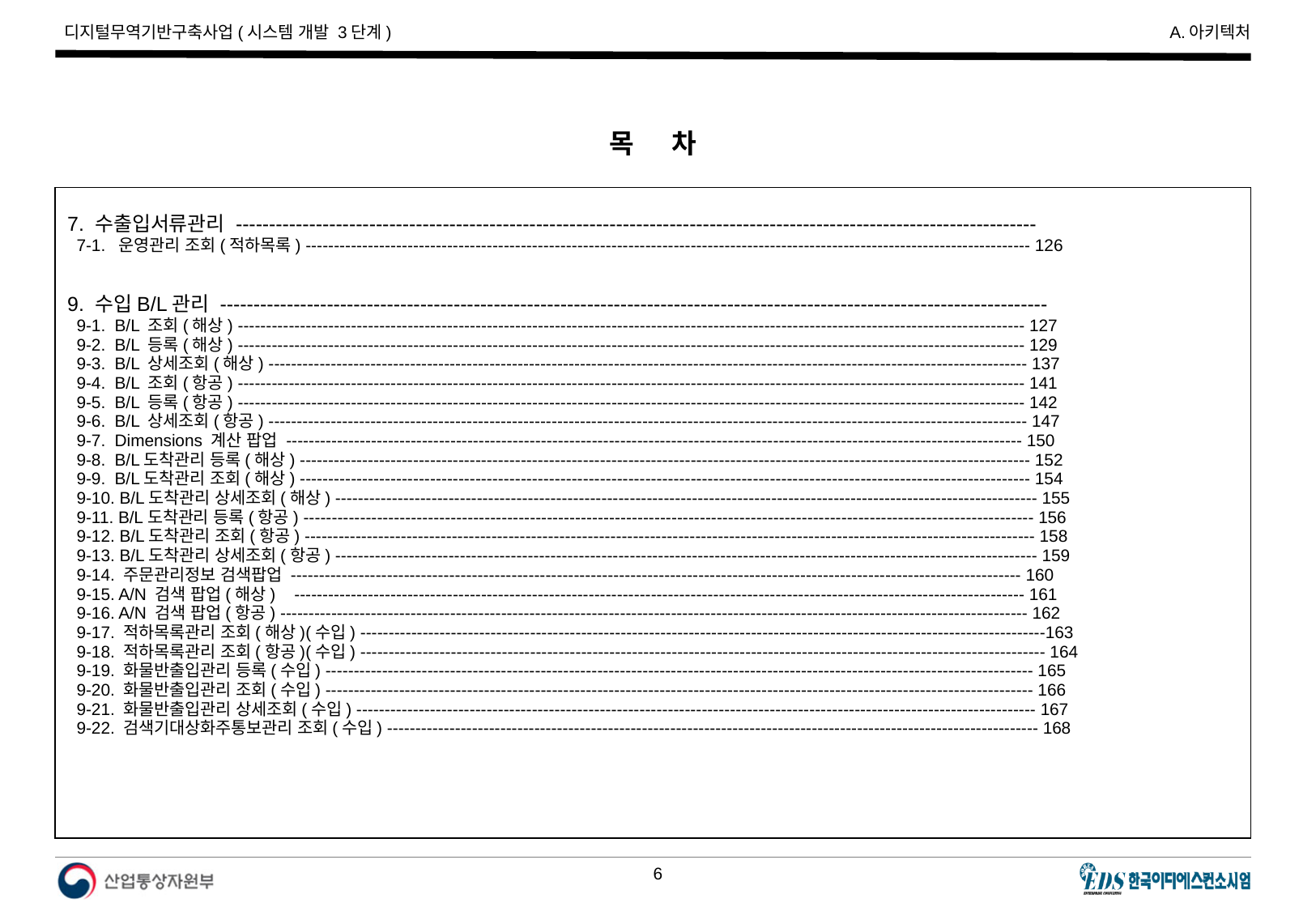

목     차

7. 수출입서류관리 ------------------------------------------------------------------------------------------------------------------------
  7-1.  운영관리 조회(적하목록) -------------------------------------------------------------------------------------------------------------------------------- 126

9. 수입B/L관리 ----------------------------------------------------------------------------------------------------------------------------
  9-1.  B/L 조회(해상) ------------------------------------------------------------------------------------------------------------------------------------------- 127
  9-2.  B/L 등록(해상) ------------------------------------------------------------------------------------------------------------------------------------------- 129
  9-3.  B/L 상세조회(해상) -------------------------------------------------------------------------------------------------------------------------------------- 137
  9-4.  B/L 조회(항공) ------------------------------------------------------------------------------------------------------------------------------------------- 141
  9-5.  B/L 등록(항공) ------------------------------------------------------------------------------------------------------------------------------------------- 142
  9-6.  B/L 상세조회(항공) -------------------------------------------------------------------------------------------------------------------------------------- 147
  9-7.  Dimensions 계산 팝업 ---------------------------------------------------------------------------------------------------------------------------------- 150
  9-8.  B/L도착관리 등록(해상) --------------------------------------------------------------------------------------------------------------------------------- 152
  9-9.  B/L도착관리 조회(해상) --------------------------------------------------------------------------------------------------------------------------------- 154
  9-10. B/L도착관리 상세조회(해상) ---------------------------------------------------------------------------------------------------------------------------- 155
  9-11. B/L도착관리 등록(항공) --------------------------------------------------------------------------------------------------------------------------------- 156
  9-12. B/L도착관리 조회(항공) --------------------------------------------------------------------------------------------------------------------------------- 158
  9-13. B/L도착관리 상세조회(항공) ---------------------------------------------------------------------------------------------------------------------------- 159
  9-14. 주문관리정보 검색팝업 --------------------------------------------------------------------------------------------------------------------------------- 160
  9-15. A/N 검색 팝업(해상)    --------------------------------------------------------------------------------------------------------------------------------- 161
  9-16. A/N 검색 팝업(항공) ------------------------------------------------------------------------------------------------------------------------------------ 162
  9-17. 적하목록관리 조회(해상)(수입) -------------------------------------------------------------------------------------------------------------------------163
  9-18. 적하목록관리 조회(항공)(수입) ------------------------------------------------------------------------------------------------------------------------- 164
  9-19. 화물반출입관리 등록(수입) ----------------------------------------------------------------------------------------------------------------------------- 165
  9-20. 화물반출입관리 조회(수입) ----------------------------------------------------------------------------------------------------------------------------- 166
  9-21. 화물반출입관리 상세조회(수입) ------------------------------------------------------------------------------------------------------------------------ 167
  9-22. 검색기대상화주통보관리 조회(수입) ------------------------------------------------------------------------------------------------------------------- 168